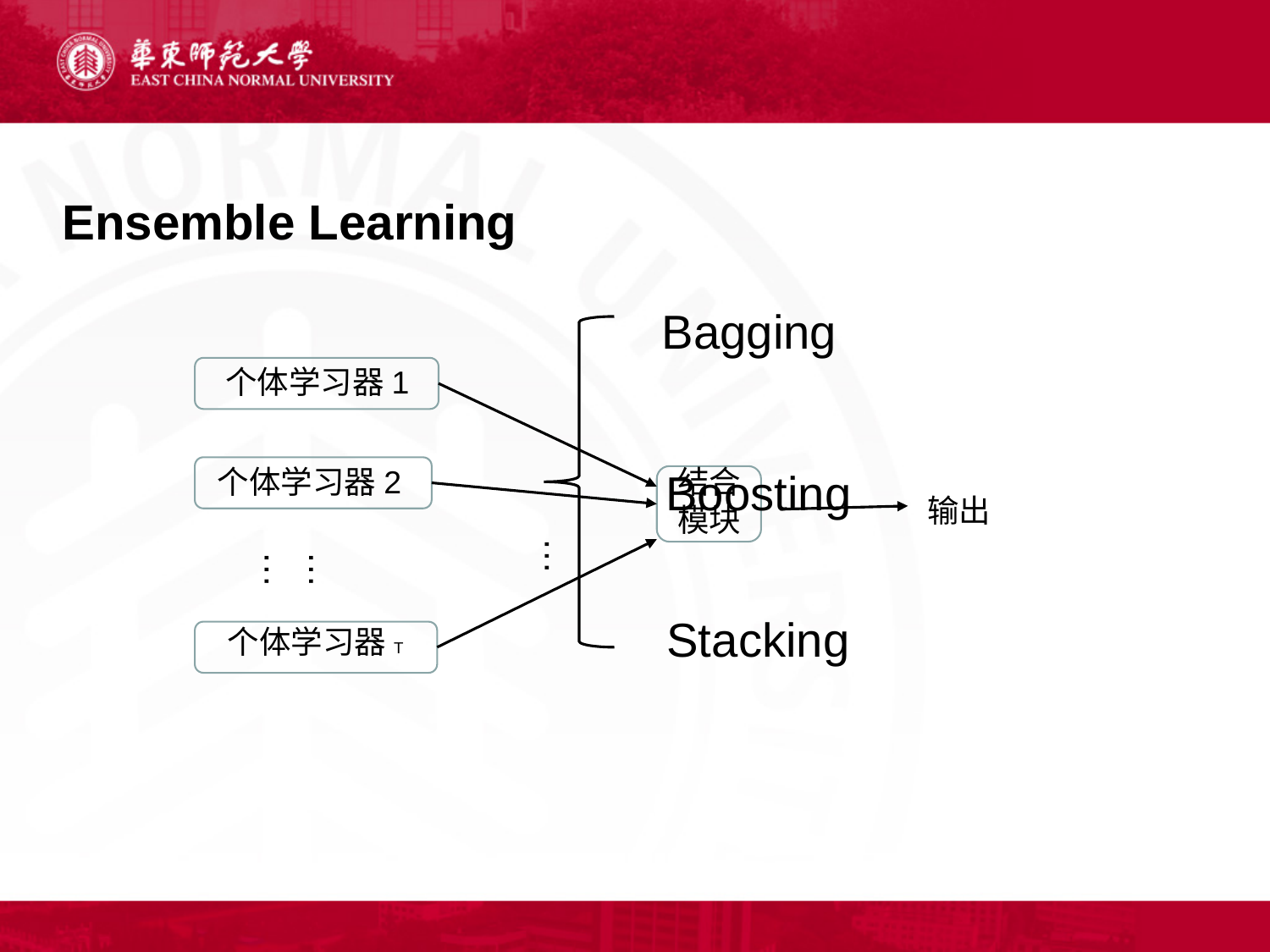

# Ensemble Learning
Bagging

个体学习器1

个体学习器2
结合模块
Boosting

输出
…
……
Stacking
个体学习器T